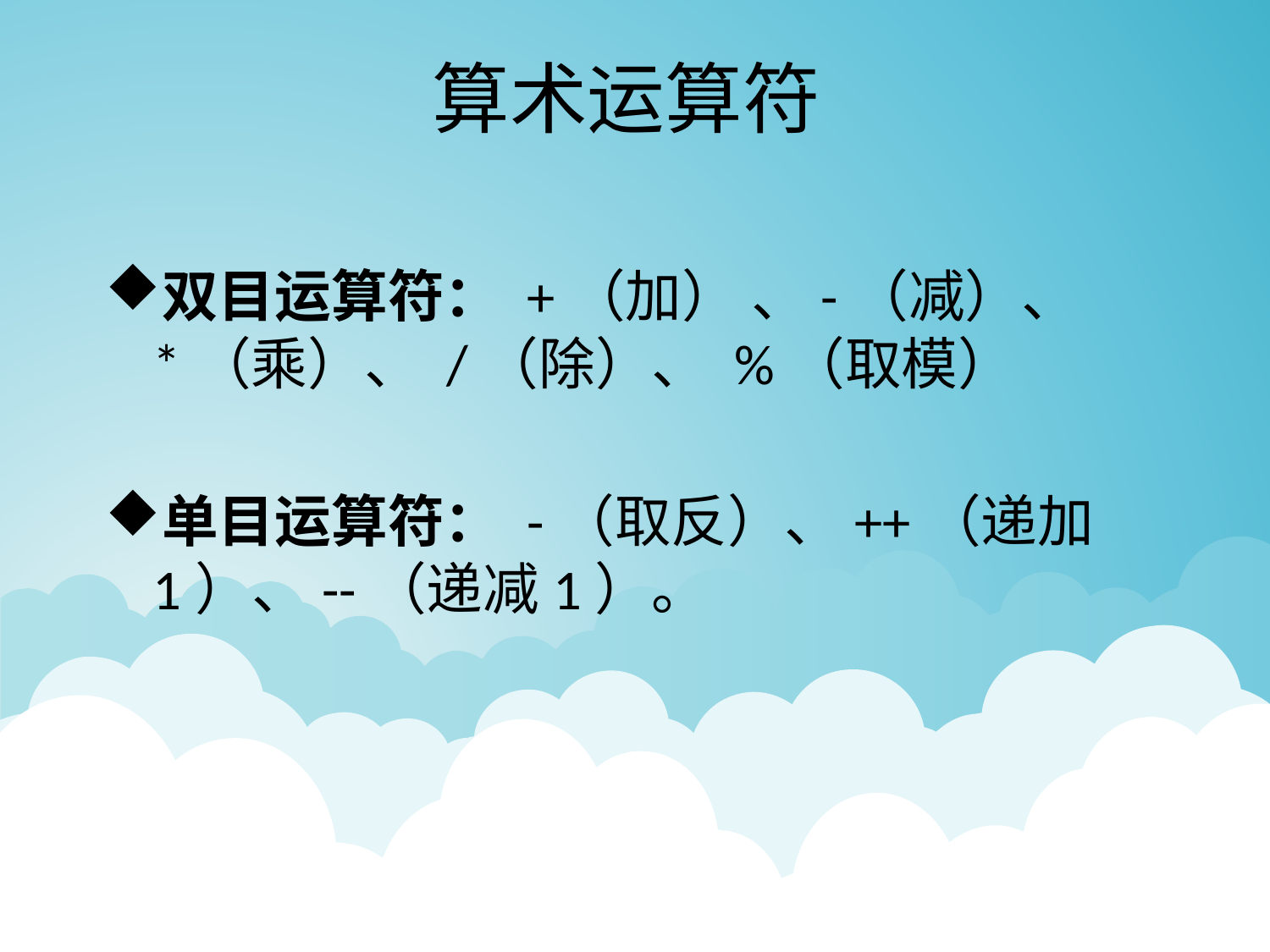

# 算术运算符
双目运算符： +（加） 、-（减）、 *（乘）、 /（除）、 %（取模）

单目运算符： -（取反）、++（递加1）、--（递减1）。